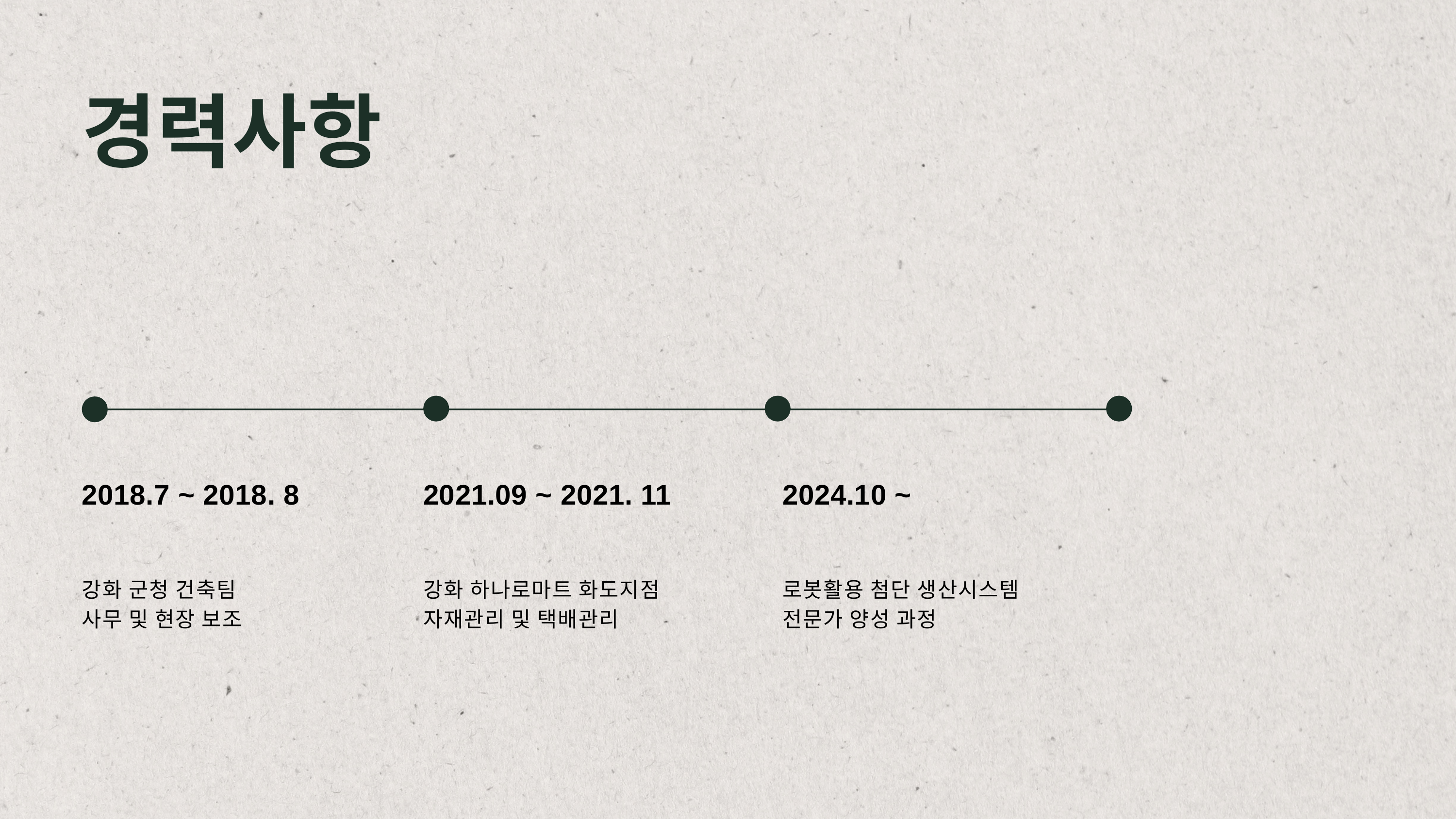

경력사항

2018.7 ~ 2018. 8
2021.09 ~ 2021. 11
2024.10 ~
강화 군청 건축팀
사무 및 현장 보조

강화 하나로마트 화도지점
자재관리 및 택배관리
로봇활용 첨단 생산시스템
전문가 양성 과정